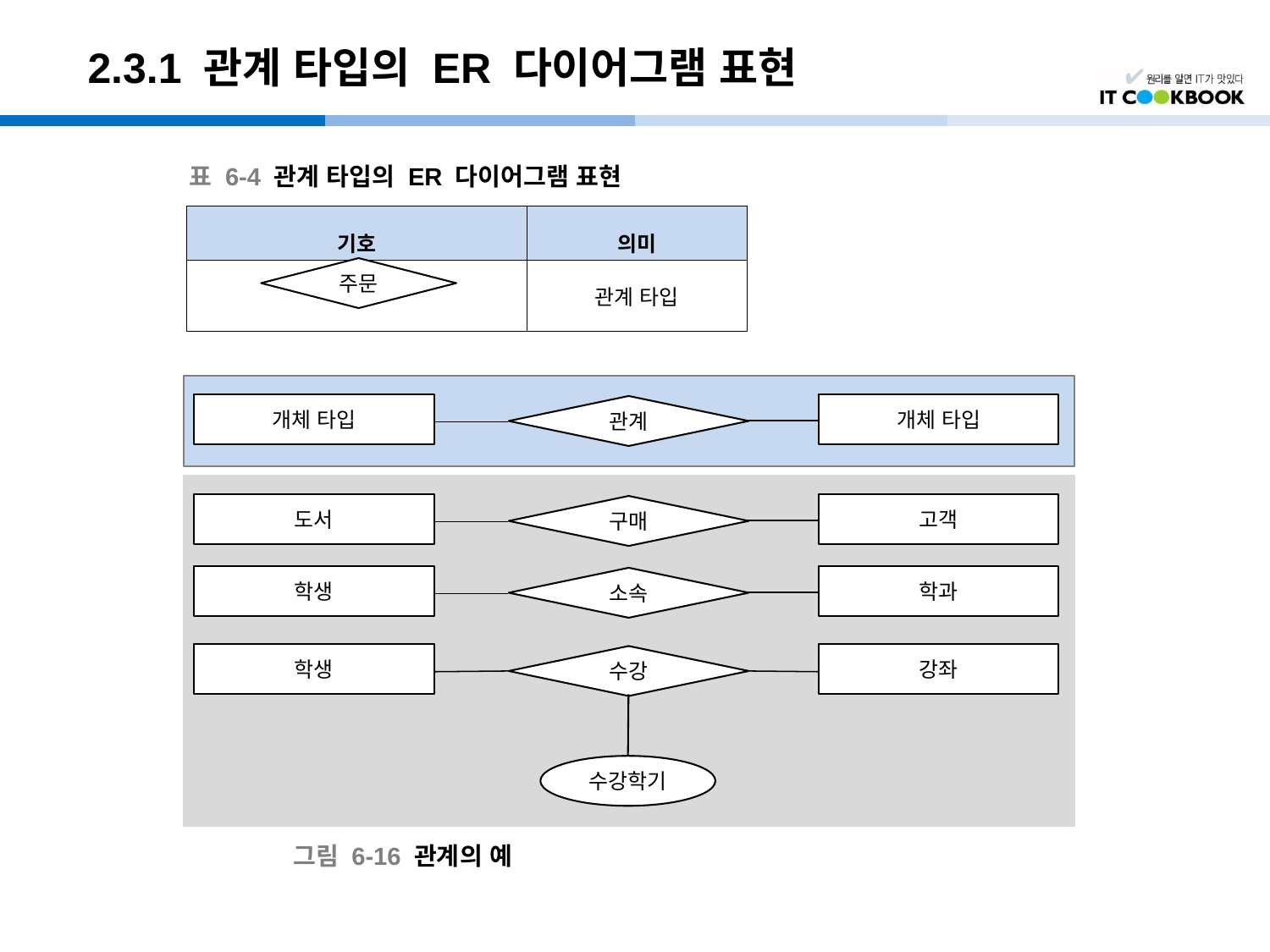

# 2.3.1 관계 타입의 ER 다이어그램 표현
표 6-4 관계 타입의 ER 다이어그램 표현
| 기호 | 의미 |
| --- | --- |
|  | 관계 타입 |
주문

개체 타입
개체 타입
관계

도서
고객
구매
학생
학과
소속
학생
강좌
수강
수강학기
그림 6-16 관계의 예